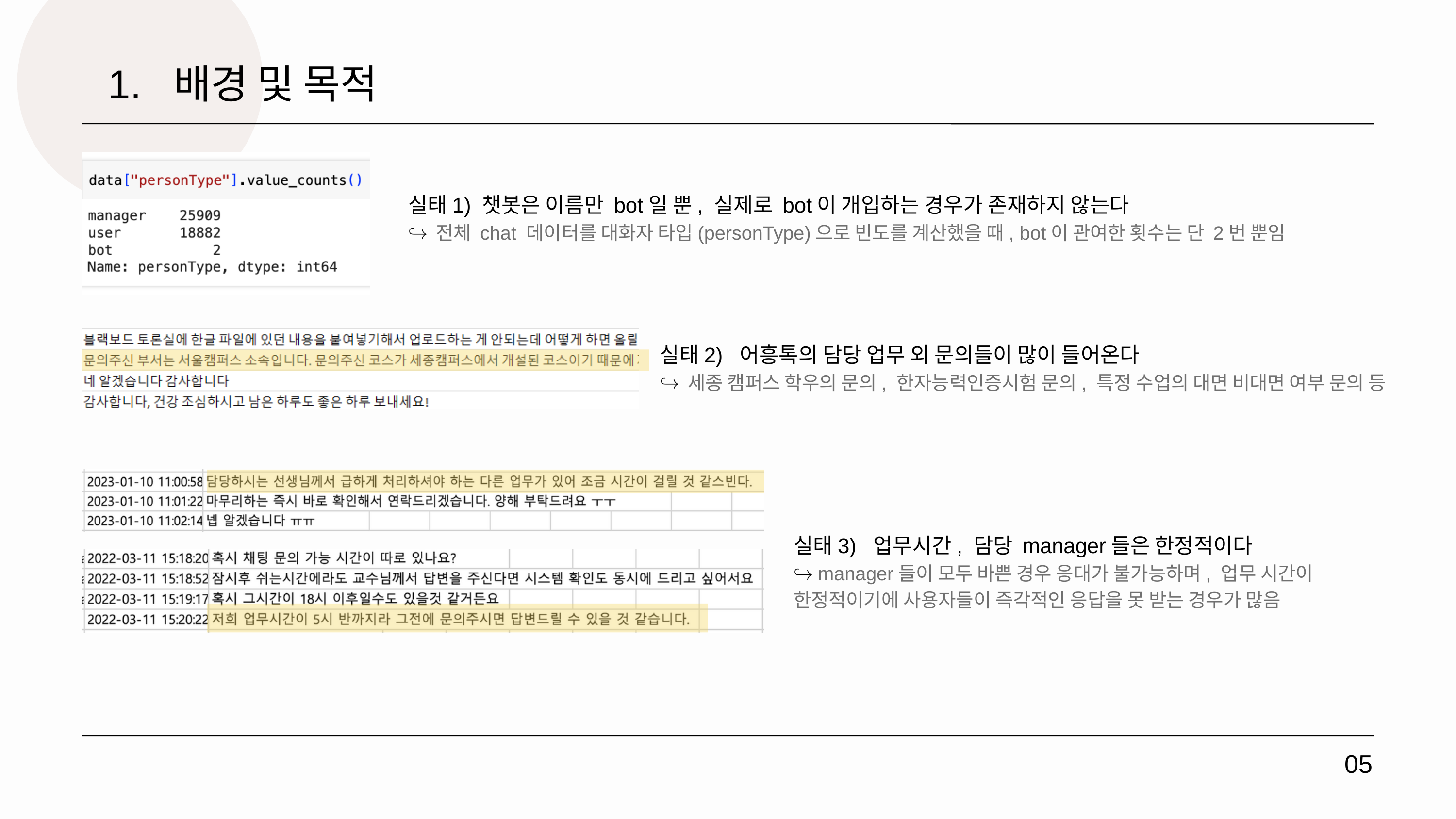

1.  배경 및 목적

실태1) 챗봇은 이름만 bot일 뿐, 실제로 bot이 개입하는 경우가 존재하지 않는다
↪ 전체 chat 데이터를 대화자 타입(personType)으로 빈도를 계산했을 때, bot이 관여한 횟수는 단 2번 뿐임

실태2)  어흥톡의 담당 업무 외 문의들이 많이 들어온다
↪ 세종 캠퍼스 학우의 문의, 한자능력인증시험 문의, 특정 수업의 대면 비대면 여부 문의 등

실태3)  업무시간, 담당 manager들은 한정적이다
↪ manager들이 모두 바쁜 경우 응대가 불가능하며, 업무 시간이 한정적이기에 사용자들이 즉각적인 응답을 못 받는 경우가 많음

05